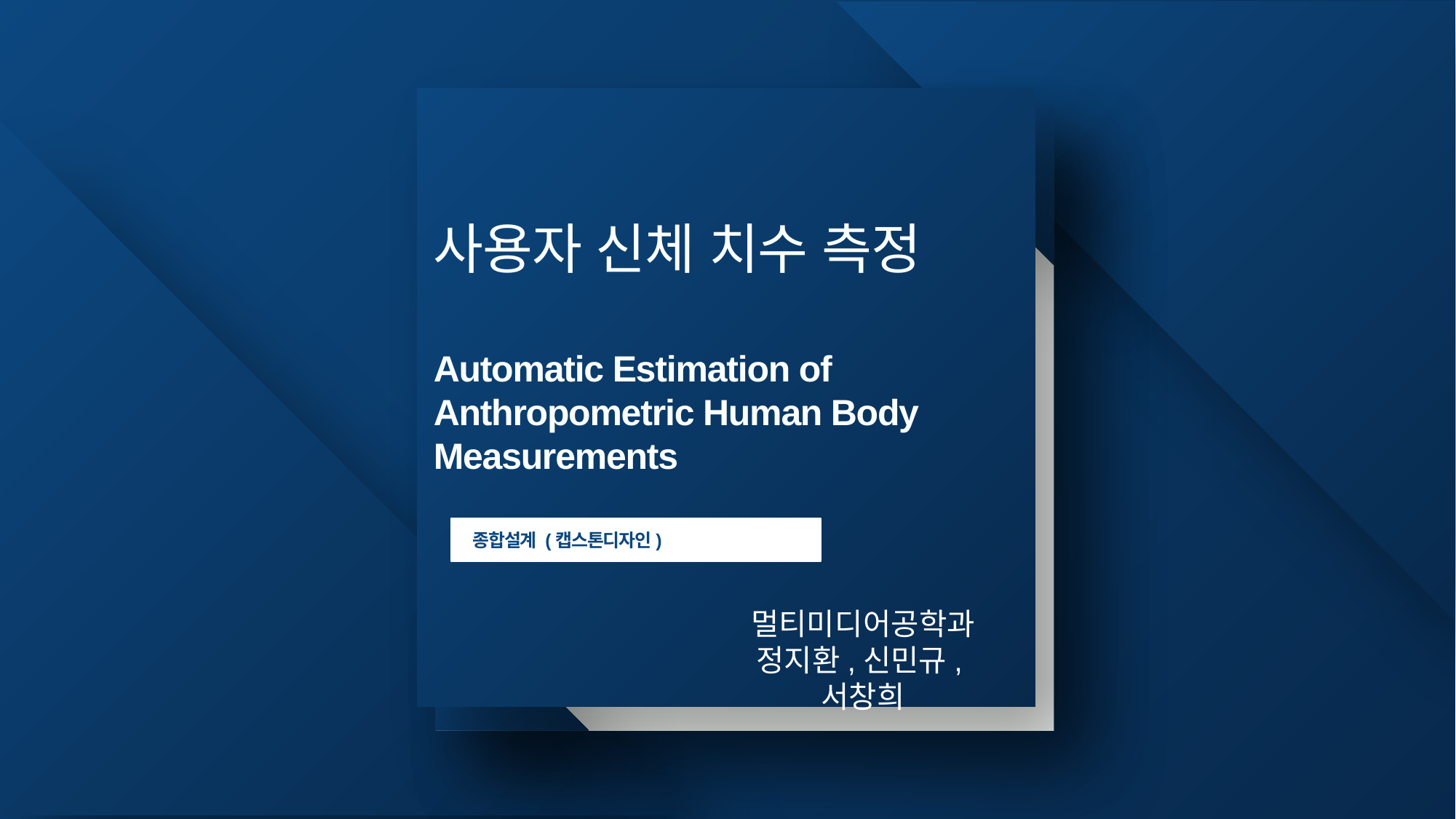

# 사용자 신체 치수 측정 Automatic Estimation of Anthropometric Human Body Measurements
종합설계 (캡스톤디자인)
멀티미디어공학과
정지환,신민규,서창희